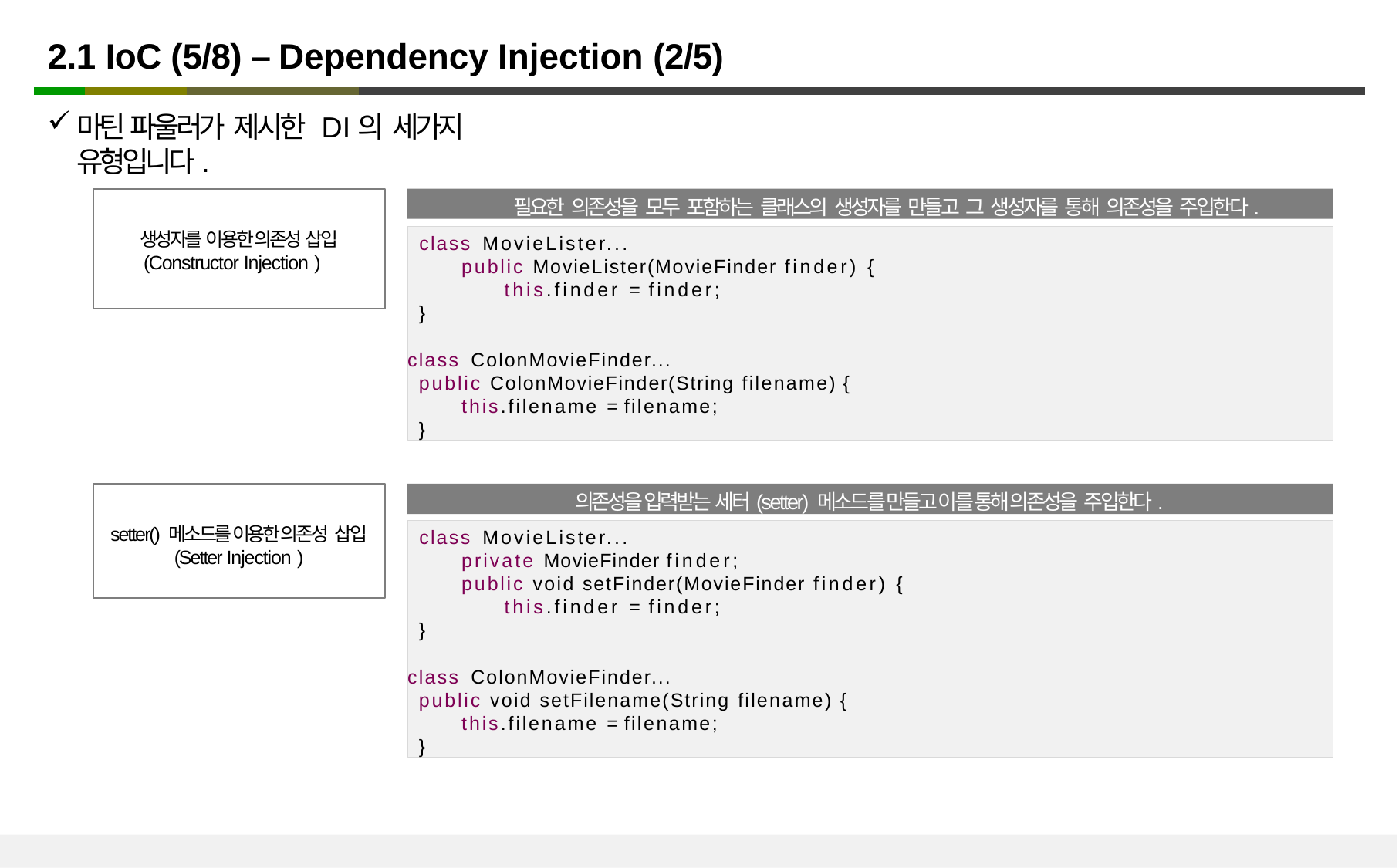

# 2.1 IoC (5/8) – Dependency Injection (2/5)
마틴 파울러가 제시한  DI의 세가지 유형입니다.
필요한 의존성을 모두 포함하는 클래스의 생성자를 만들고 그 생성자를 통해 의존성을 주입한다.

생성자를 이용한 의존성 삽입  (Constructor Injection )
class MovieLister...
public MovieLister(MovieFinder finder) {  this.finder = finder;
}

class ColonMovieFinder...
public ColonMovieFinder(String filename) {
this.filename = filename;
}
의존성을 입력받는 세터(setter) 메소드를 만들고 이를 통해 의존성을 주입한다.

setter() 메소드를 이용한 의존성 삽입
(Setter Injection )
class MovieLister...
private MovieFinder finder;
public void setFinder(MovieFinder finder) {  this.finder = finder;
}

class ColonMovieFinder...
public void setFilename(String filename) {
this.filename = filename;
}